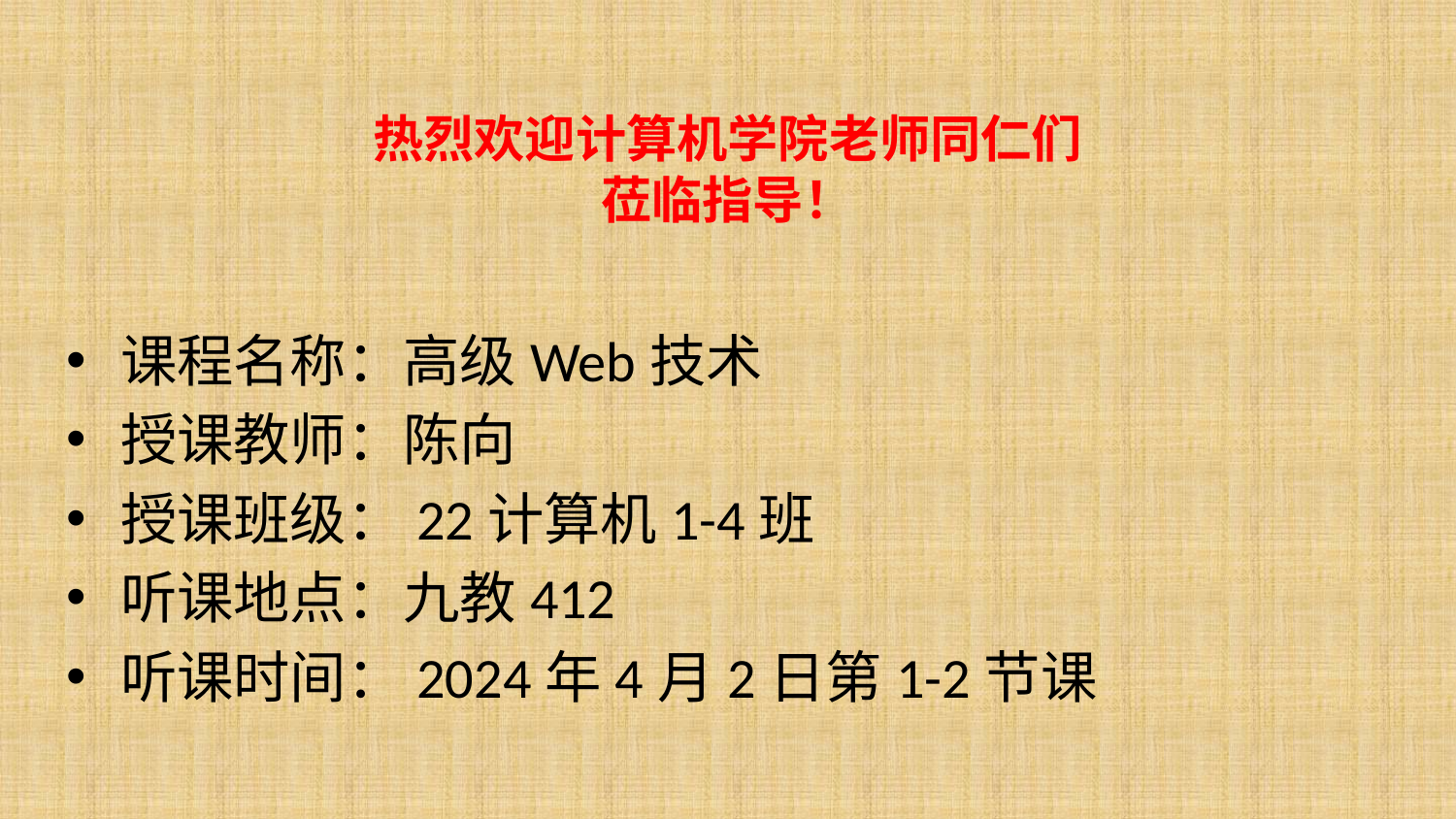

# 热烈欢迎计算机学院老师同仁们 莅临指导！
课程名称：高级Web技术
授课教师：陈向
授课班级：22计算机1-4班
听课地点：九教412
听课时间：2024年4月2日第1-2节课